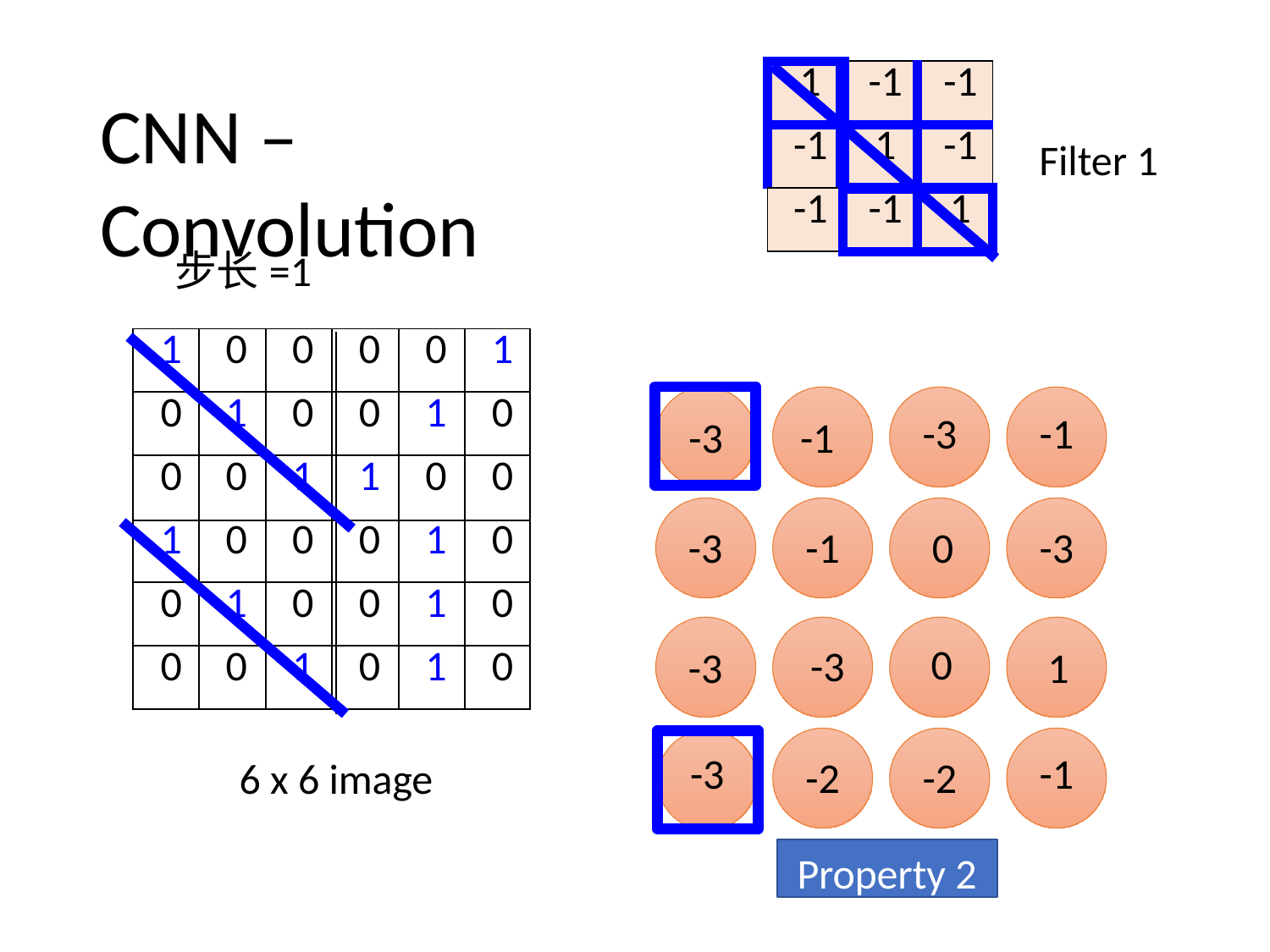

| 1 | -1 | -1 |
| --- | --- | --- |
| -1 | 1 | -1 |
| -1 | -1 | 1 |

# CNN – Convolution
Filter 1
步长=1
| 1 | 0 | 0 | 0 | 0 | 1 |
| --- | --- | --- | --- | --- | --- |
| 0 | 1 | 0 | 0 | 1 | 0 |
| 0 | 0 | 1 | 1 | 0 | 0 |
| 1 | 0 | 0 | 0 | 1 | 0 |
| 0 | 1 | 0 | 0 | 1 | 0 |
| 0 | 0 | 1 | 0 | 1 | 0 |

-1
-3
-3
-1
| 3 | -1 | -3 | -1 |
| --- | --- | --- | --- |
| -3 | 1 | 0 | -3 |
| -3 | -3 | 0 | 1 |
| 3 | -2 | -2 | -1 |

0
-1
-3
-3

0
-3
1
-3

-3
-1
-2
-2
6 x 6 image
Property 2